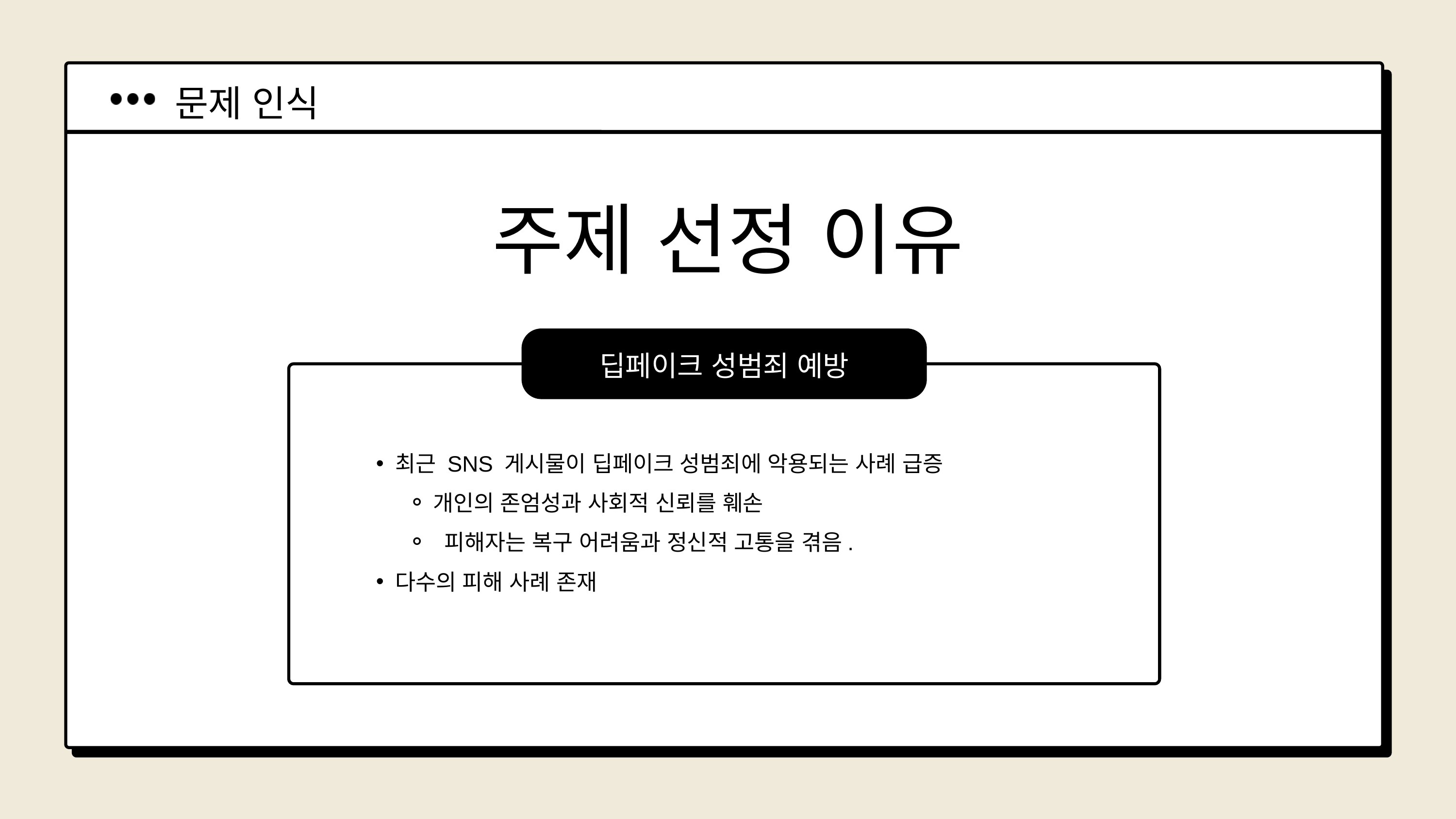

문제 인식

주제 선정 이유

딥페이크 성범죄 예방

최근 SNS 게시물이 딥페이크 성범죄에 악용되는 사례 급증
개인의 존엄성과 사회적 신뢰를 훼손
 피해자는 복구 어려움과 정신적 고통을 겪음.
다수의 피해 사례 존재